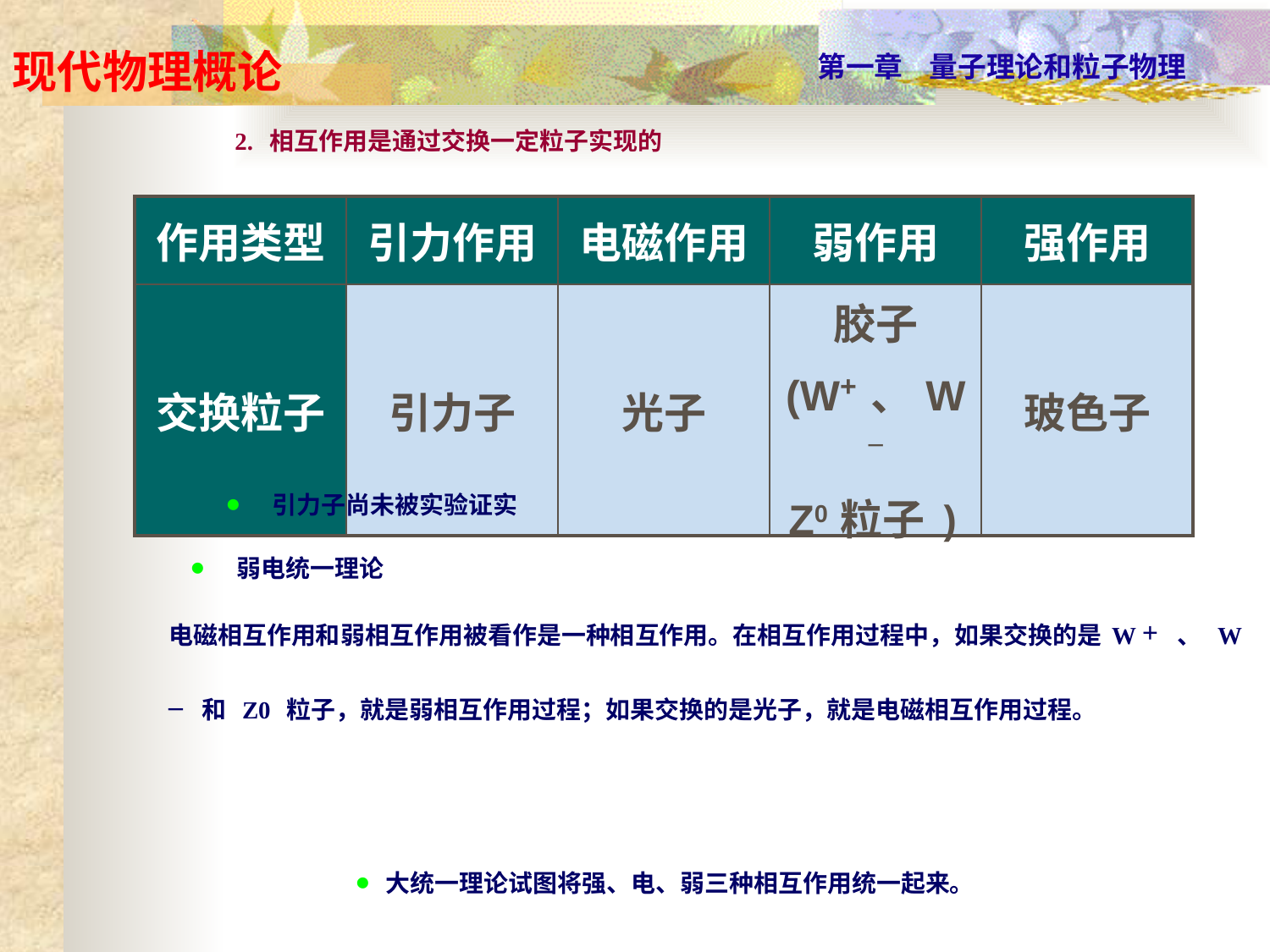

2. 相互作用是通过交换一定粒子实现的
| 作用类型 | 引力作用 | 电磁作用 | 弱作用 | 强作用 |
| --- | --- | --- | --- | --- |
| 交换粒子 | 引力子 | 光子 | 胶子 (W+ 、W– Z0 粒子) | 玻色子 |
 引力子尚未被实验证实
 弱电统一理论
电磁相互作用和弱相互作用被看作是一种相互作用。在相互作用过程中，如果交换的是W + 、 W – 和 Z0 粒子，就是弱相互作用过程；如果交换的是光子，就是电磁相互作用过程。
大统一理论试图将强、电、弱三种相互作用统一起来。